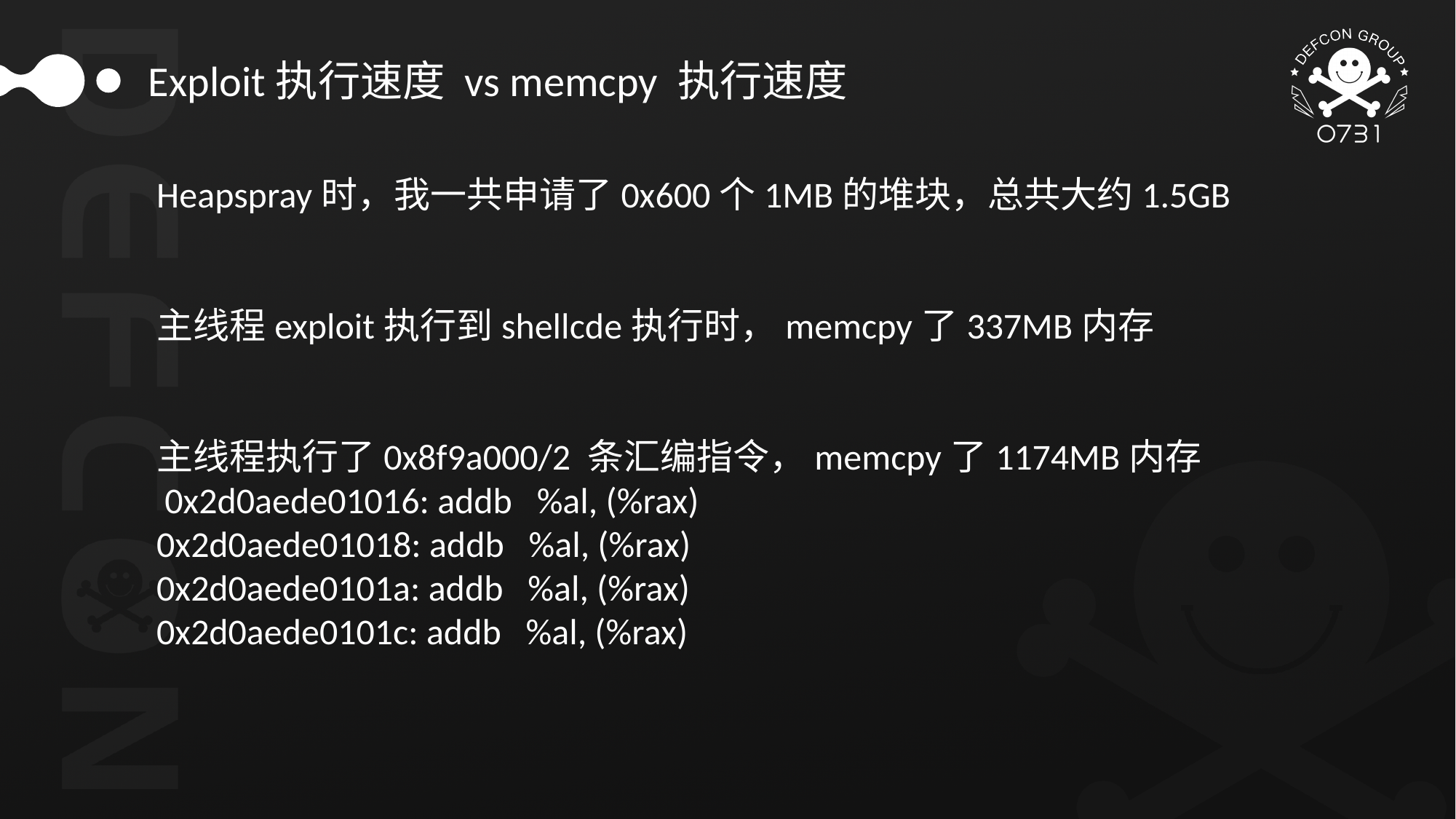

Exploit执行速度 vs memcpy 执行速度

Heapspray时，我一共申请了0x600个1MB的堆块，总共大约1.5GB

主线程exploit执行到shellcde执行时，memcpy了337MB内存

主线程执行了0x8f9a000/2 条汇编指令，memcpy了1174MB内存
 0x2d0aede01016: addb   %al, (%rax)
0x2d0aede01018: addb   %al, (%rax)
0x2d0aede0101a: addb   %al, (%rax)
0x2d0aede0101c: addb   %al, (%rax)